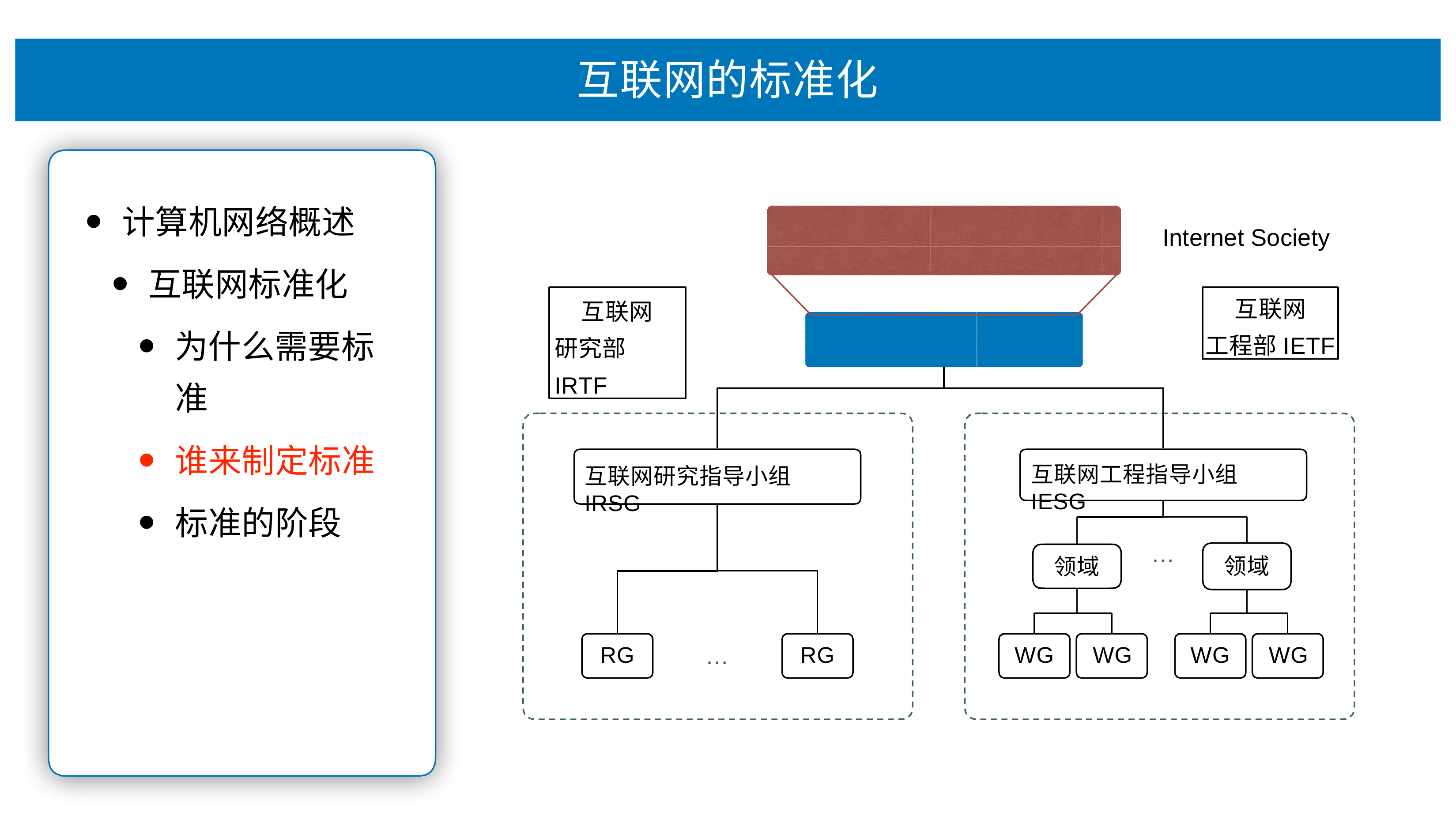

# 互联⽹的标准化

计算机⽹络概述
互联⽹标准化
为什么需要标 准
谁来制定标准
标准的阶段

Internet Society

互联⽹ 研究部IRTF
互联⽹
⼯程部IETF

互联⽹⼯程指导⼩组IESG
互联⽹研究指导⼩组IRSG

…

领域
领域

…
RG
RG
WG	WG
WG	WG